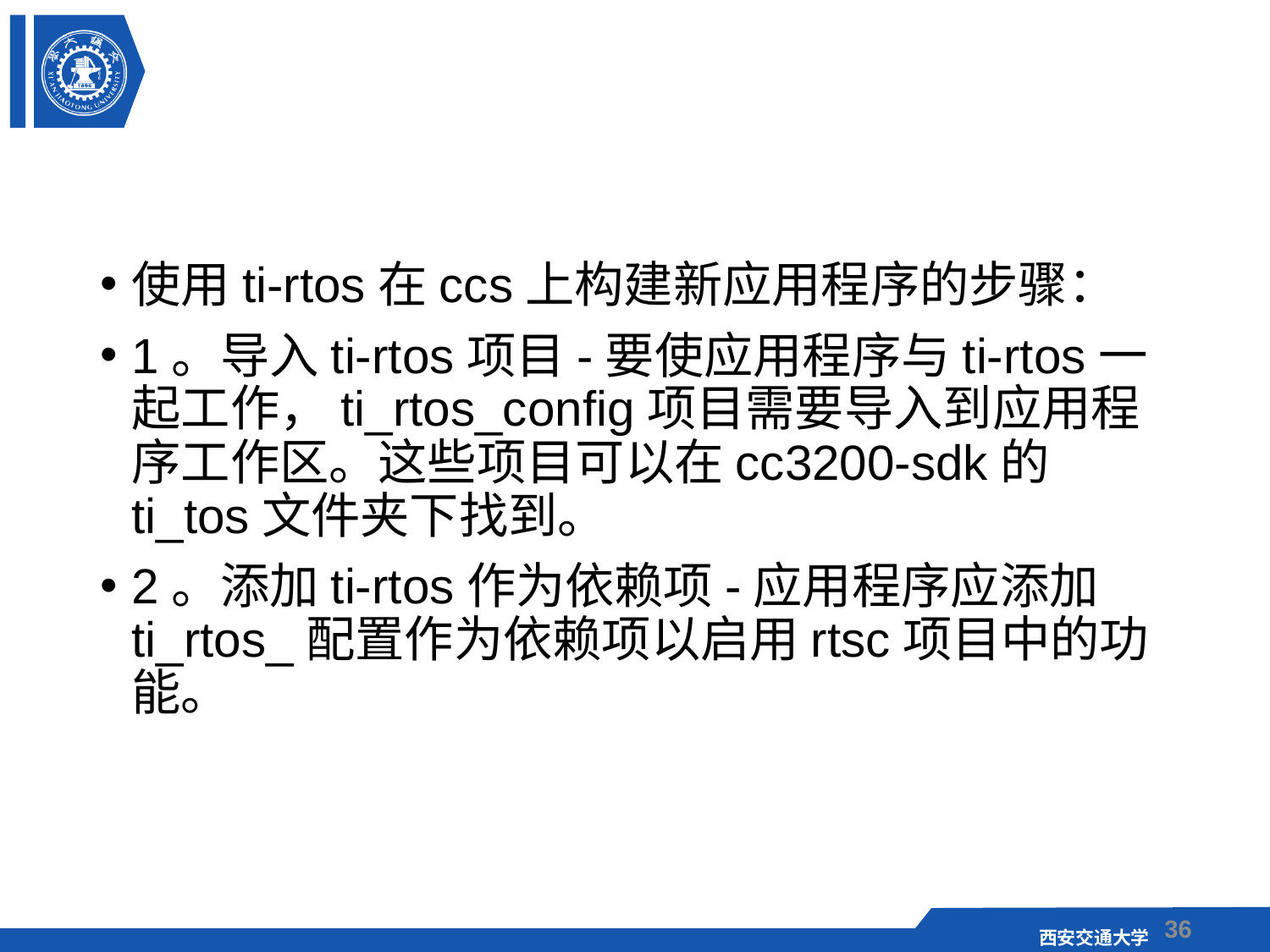

#
使用ti-rtos在ccs上构建新应用程序的步骤：
1。导入ti-rtos项目-要使应用程序与ti-rtos一起工作，ti_rtos_config项目需要导入到应用程序工作区。这些项目可以在cc3200-sdk的ti_tos文件夹下找到。
2。添加ti-rtos作为依赖项-应用程序应添加ti_rtos_配置作为依赖项以启用rtsc项目中的功能。

36